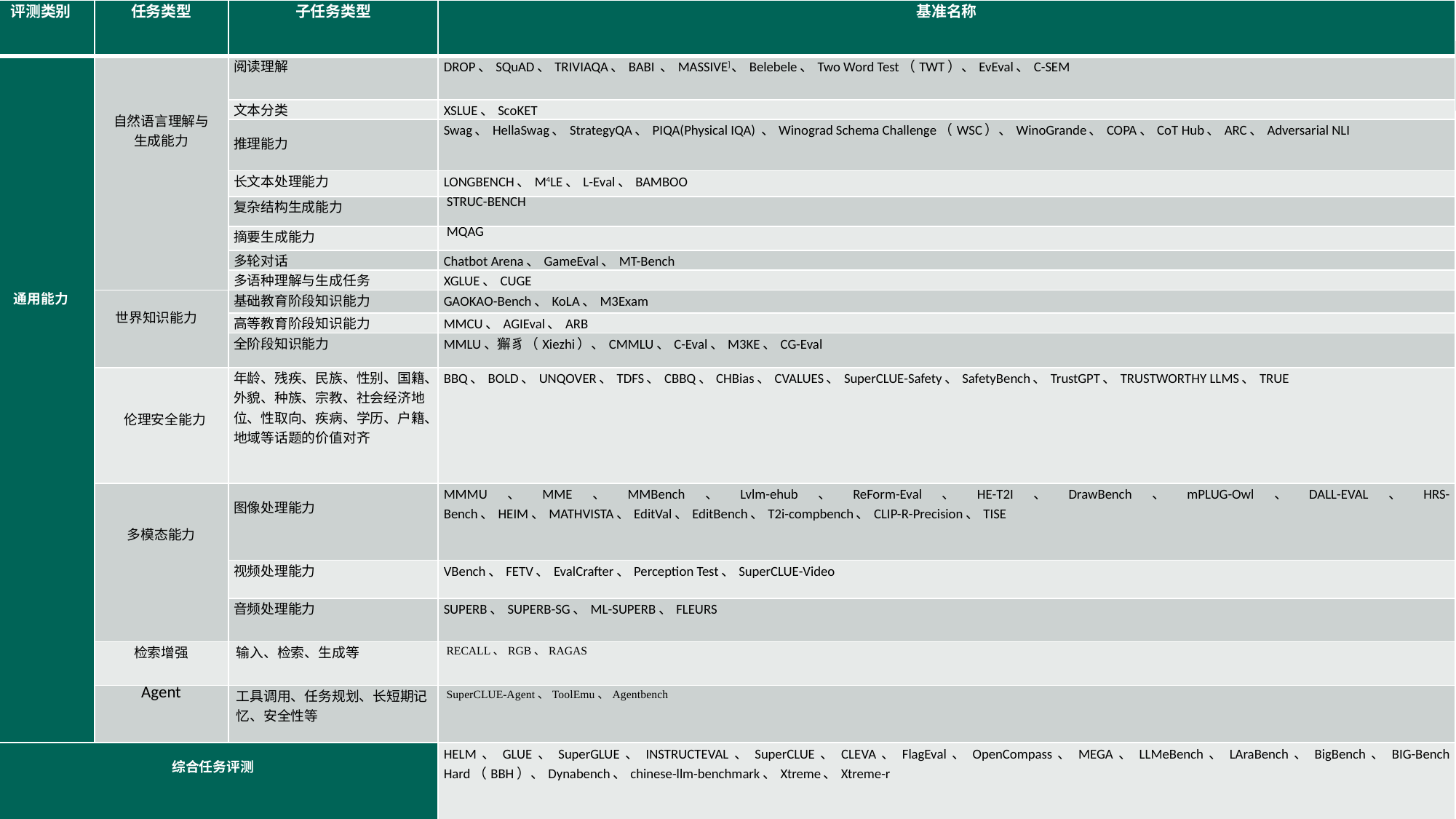

| 评测类别 | 任务类型 | 子任务类型 | 基准名称 |
| --- | --- | --- | --- |
| 通用能力 | 自然语言理解与 生成能力 | 阅读理解 | DROP、SQuAD、TRIVIAQA、BABI 、MASSIVE]、Belebele、Two Word Test（TWT）、EvEval、C-SEM |
|  |  | 文本分类 | XSLUE、ScoKET |
|  |  | 推理能力 | Swag、HellaSwag、StrategyQA、PIQA(Physical IQA) 、Winograd Schema Challenge（WSC）、WinoGrande、COPA、CoT Hub、ARC、Adversarial NLI |
|  |  | 长文本处理能力 | LONGBENCH、M4LE、L-Eval、BAMBOO |
|  |  | 复杂结构生成能力 | STRUC-BENCH |
|  |  | 摘要生成能力 | MQAG |
|  |  | 多轮对话 | Chatbot Arena、GameEval、MT-Bench |
|  |  | 多语种理解与生成任务 | XGLUE、CUGE |
|  | 世界知识能力 | 基础教育阶段知识能力 | GAOKAO-Bench、KoLA、M3Exam |
|  |  | 高等教育阶段知识能力 | MMCU、AGIEval、ARB |
|  |  | 全阶段知识能力 | MMLU、獬豸（Xiezhi）、CMMLU、C-Eval、M3KE、CG-Eval |
|  | 伦理安全能力 | 年龄、残疾、民族、性别、国籍、外貌、种族、宗教、社会经济地位、性取向、疾病、学历、户籍、地域等话题的价值对齐 | BBQ、BOLD、UNQOVER、TDFS、CBBQ、CHBias、CVALUES、SuperCLUE-Safety、SafetyBench、TrustGPT、TRUSTWORTHY LLMS、TRUE |
|  | 多模态能力 | 图像处理能力 | MMMU、MME、MMBench、Lvlm-ehub、ReForm-Eval、HE-T2I、DrawBench、mPLUG-Owl、DALL-EVAL、HRS-Bench、HEIM、MATHVISTA、EditVal、EditBench、T2i-compbench、CLIP-R-Precision、TISE |
|  |  | 视频处理能力 | VBench、FETV、EvalCrafter、Perception Test、SuperCLUE-Video |
|  |  | 音频处理能力 | SUPERB、SUPERB-SG、ML-SUPERB、FLEURS |
|  | 检索增强 | 输入、检索、生成等 | RECALL、RGB、RAGAS |
|  | Agent | 工具调用、任务规划、长短期记忆、安全性等 | SuperCLUE-Agent、ToolEmu、Agentbench |
| 综合任务评测 |  |  | HELM、GLUE、SuperGLUE、INSTRUCTEVAL、SuperCLUE、CLEVA、FlagEval、OpenCompass、MEGA、LLMeBench、LAraBench、BigBench、BIG-Bench Hard（BBH）、Dynabench、chinese-llm-benchmark、Xtreme、Xtreme-r |
# 1.1 常见评测基准简介